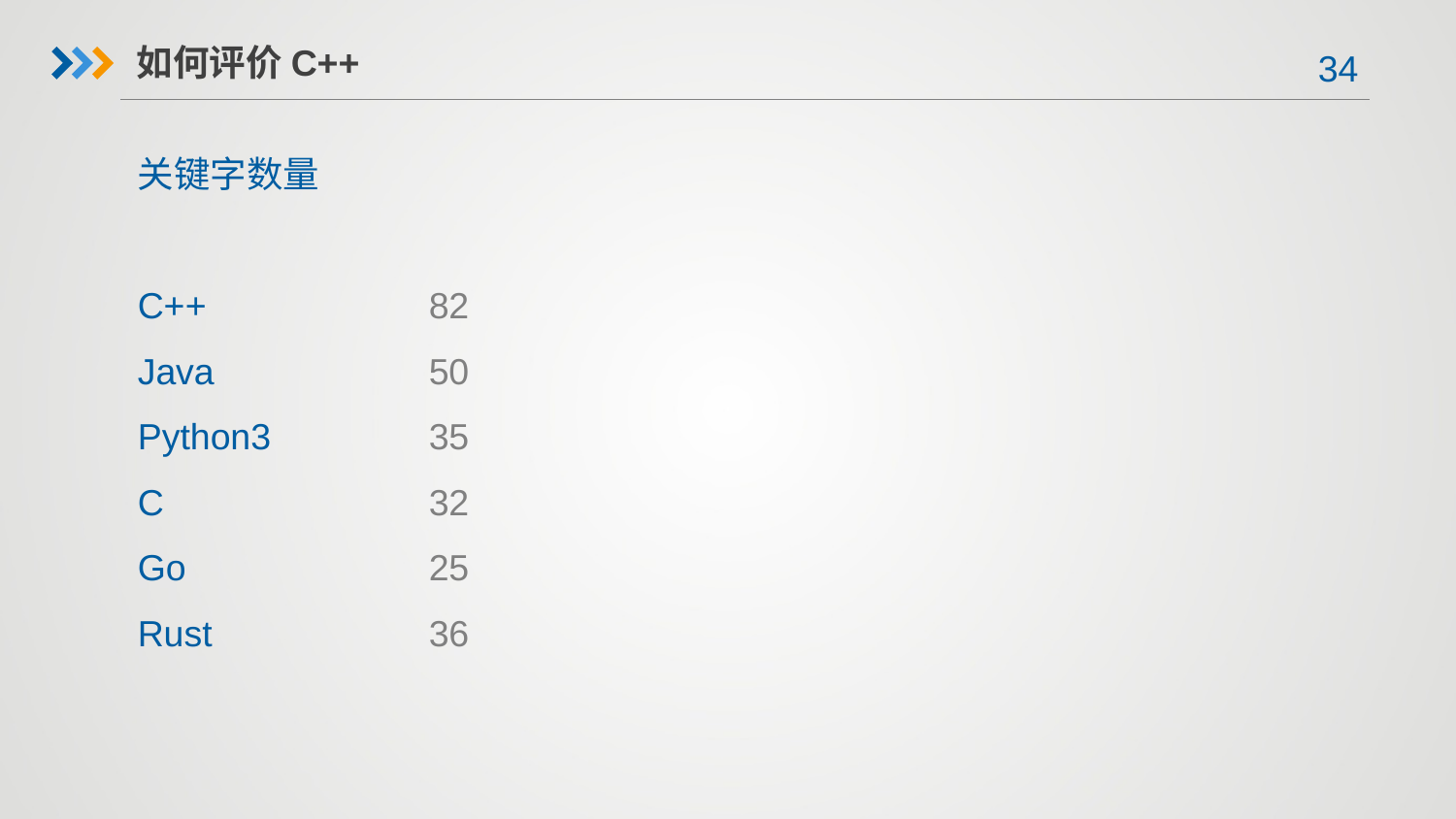

如何评价C++
关键字数量

C++		82
Java		50
Python3		35
C		32
Go		25
Rust		36